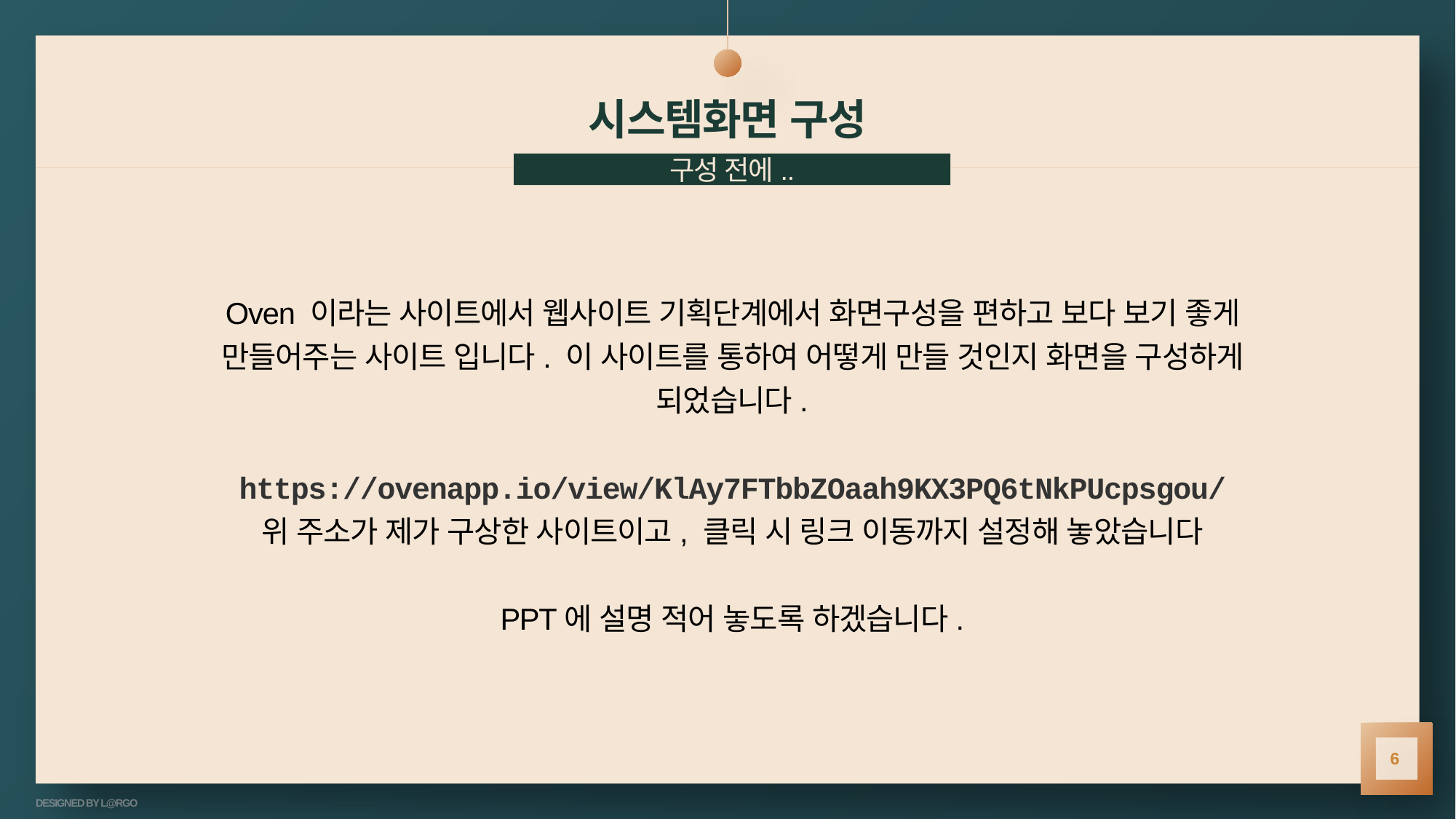

# 시스템화면 구성
구성 전에..
Oven 이라는 사이트에서 웹사이트 기획단계에서 화면구성을 편하고 보다 보기 좋게 만들어주는 사이트 입니다. 이 사이트를 통하여 어떻게 만들 것인지 화면을 구성하게 되었습니다.

https://ovenapp.io/view/KlAy7FTbbZOaah9KX3PQ6tNkPUcpsgou/
위 주소가 제가 구상한 사이트이고, 클릭 시 링크 이동까지 설정해 놓았습니다

PPT에 설명 적어 놓도록 하겠습니다.
6
DESIGNED BY L@RGO